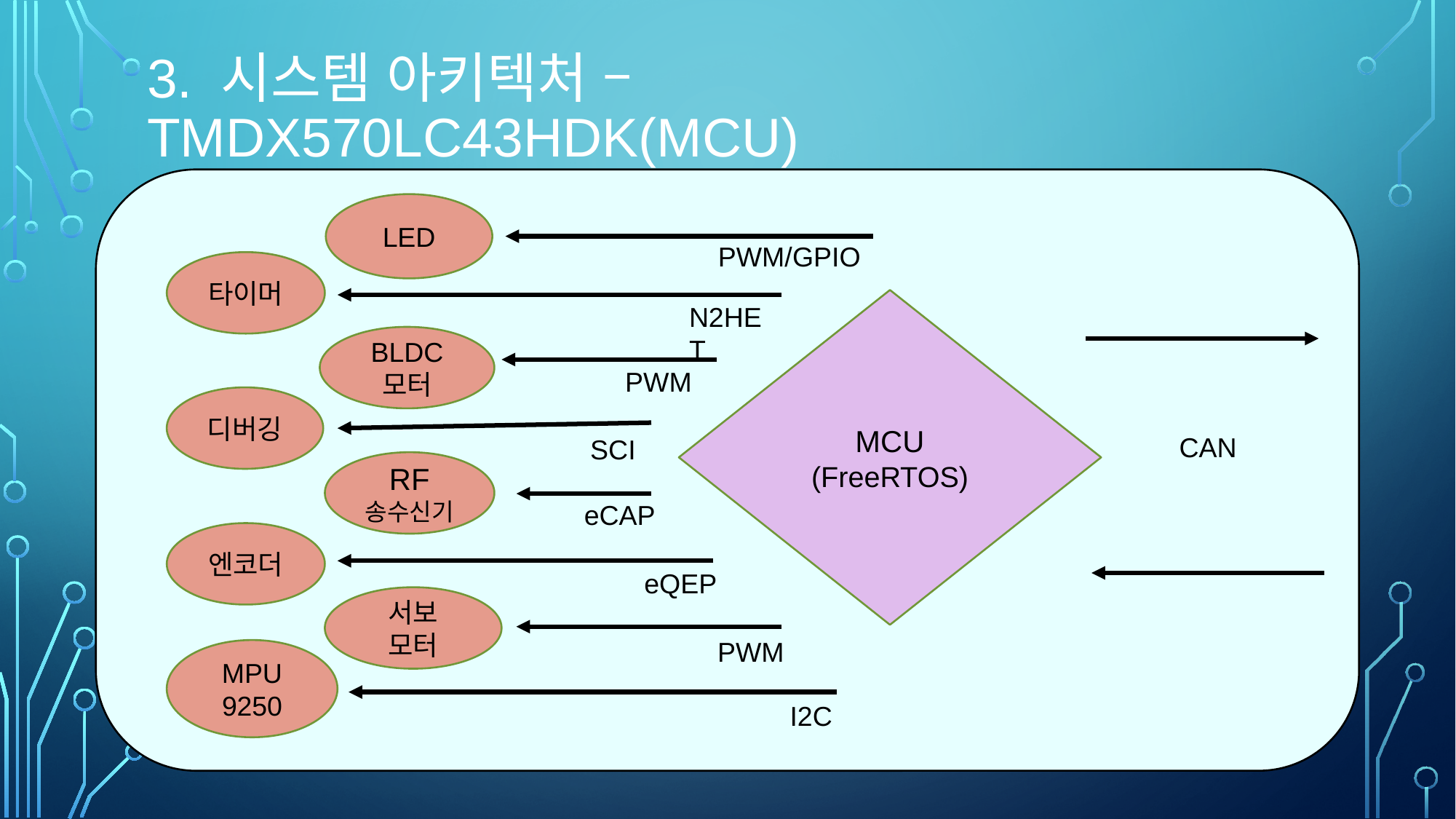

# 3. 시스템 아키텍처 – TMDX570LC43HDK(MCU)

LED
PWM/GPIO
타이머
MCU
(FreeRTOS)
N2HET
BLDC 모터
PWM
디버깅
SCI
RF
송수신기
eCAP
엔코더
eQEP
서보
모터
PWM
MPU
9250
I2C
CAN